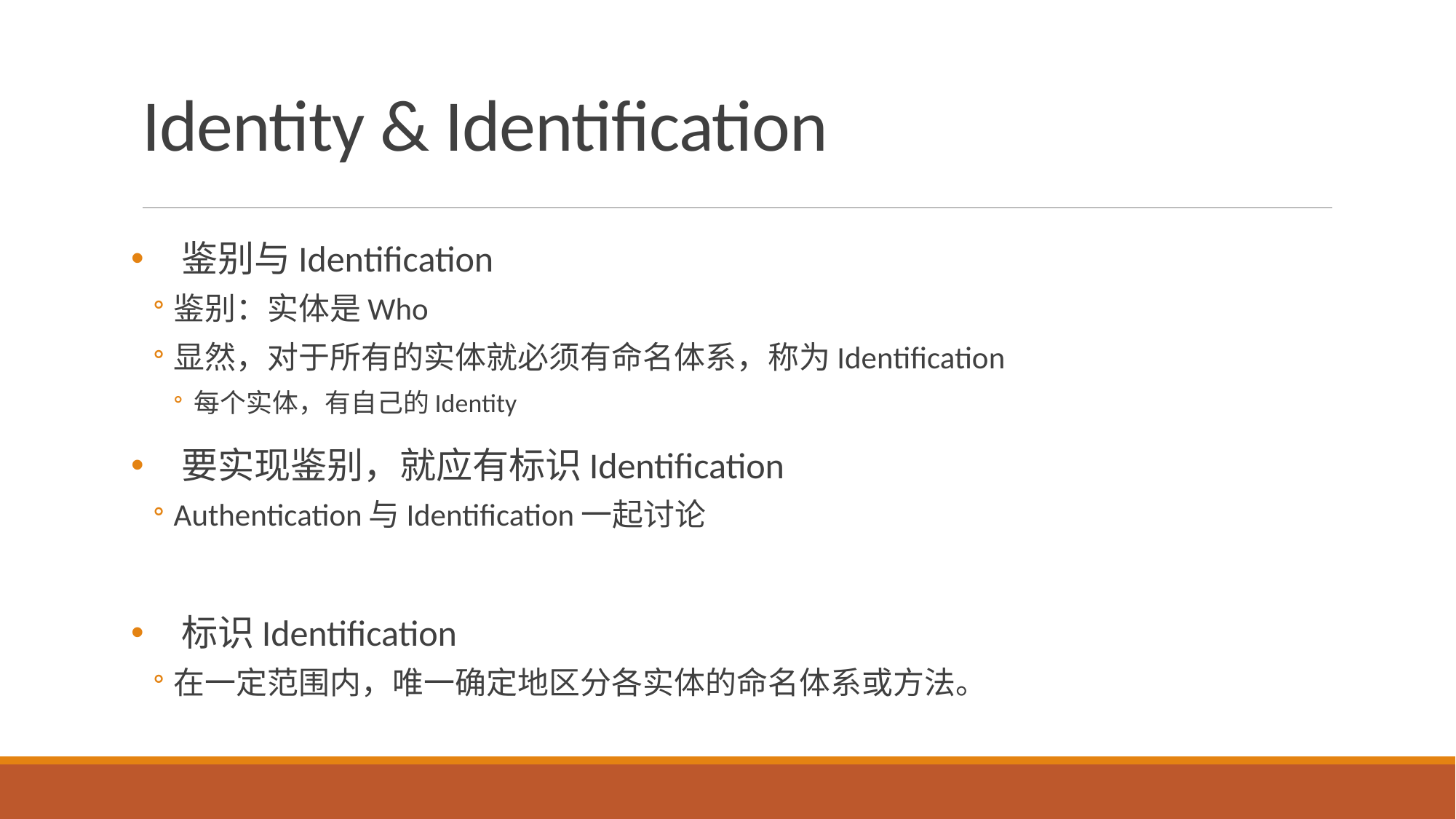

# Identity & Identification
鉴别与Identification
鉴别：实体是Who
显然，对于所有的实体就必须有命名体系，称为Identification
每个实体，有自己的Identity
要实现鉴别，就应有标识Identification
Authentication与Identification一起讨论

标识Identification
在一定范围内，唯一确定地区分各实体的命名体系或方法。